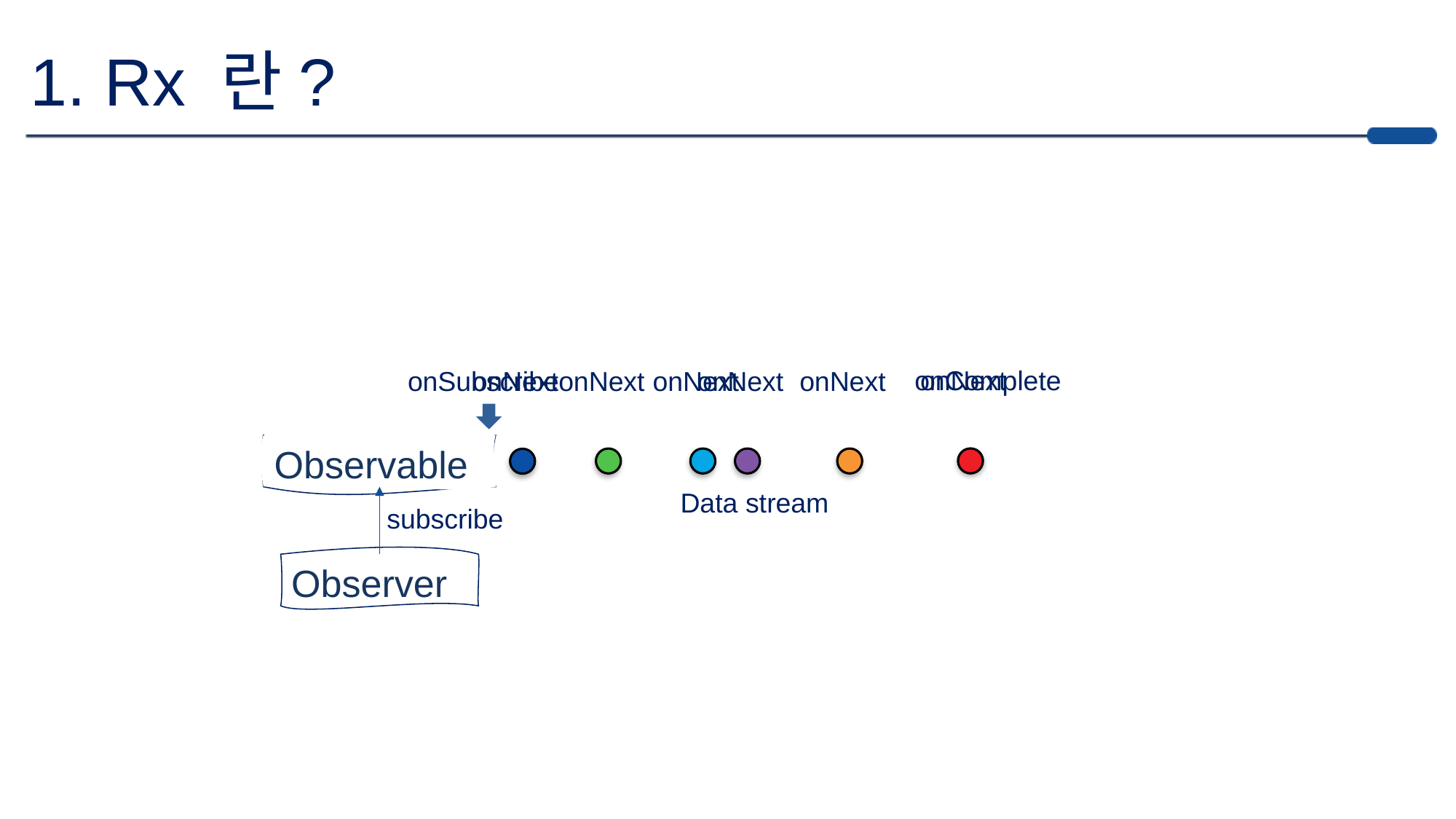

1. Rx 란?
onComplete
onNext
onNext
onNext
onNext
onNext
onNext
onSubscribe

Observable

Data stream
subscribe
Observer